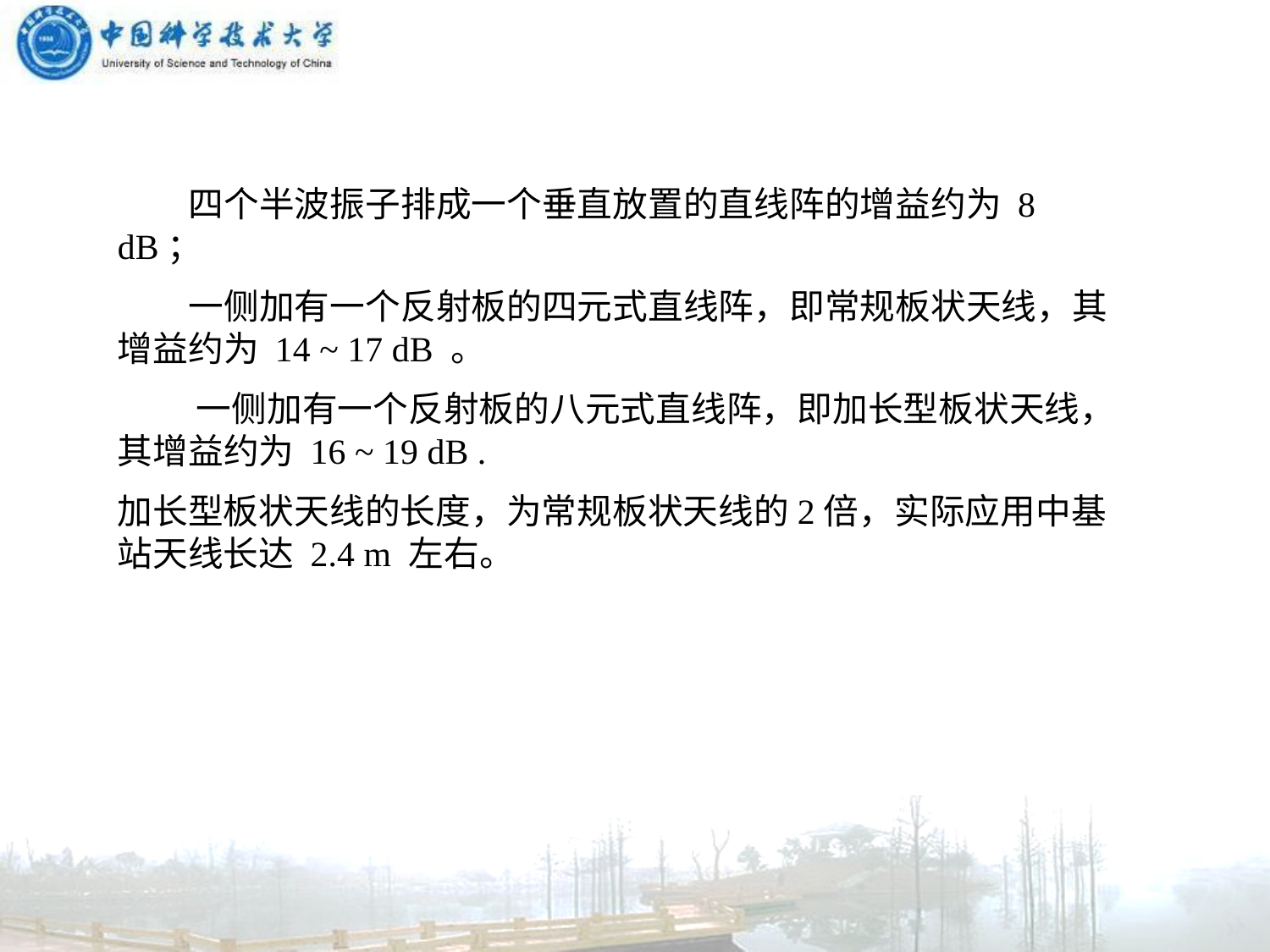

# 板状天线高增益的形成
        四个半波振子排成一个垂直放置的直线阵的增益约为 8 dB；
        一侧加有一个反射板的四元式直线阵，即常规板状天线，其增益约为 14 ~ 17 dB 。
         一侧加有一个反射板的八元式直线阵，即加长型板状天线，其增益约为 16 ~ 19 dB .
加长型板状天线的长度，为常规板状天线的2倍，实际应用中基站天线长达 2.4 m 左右。